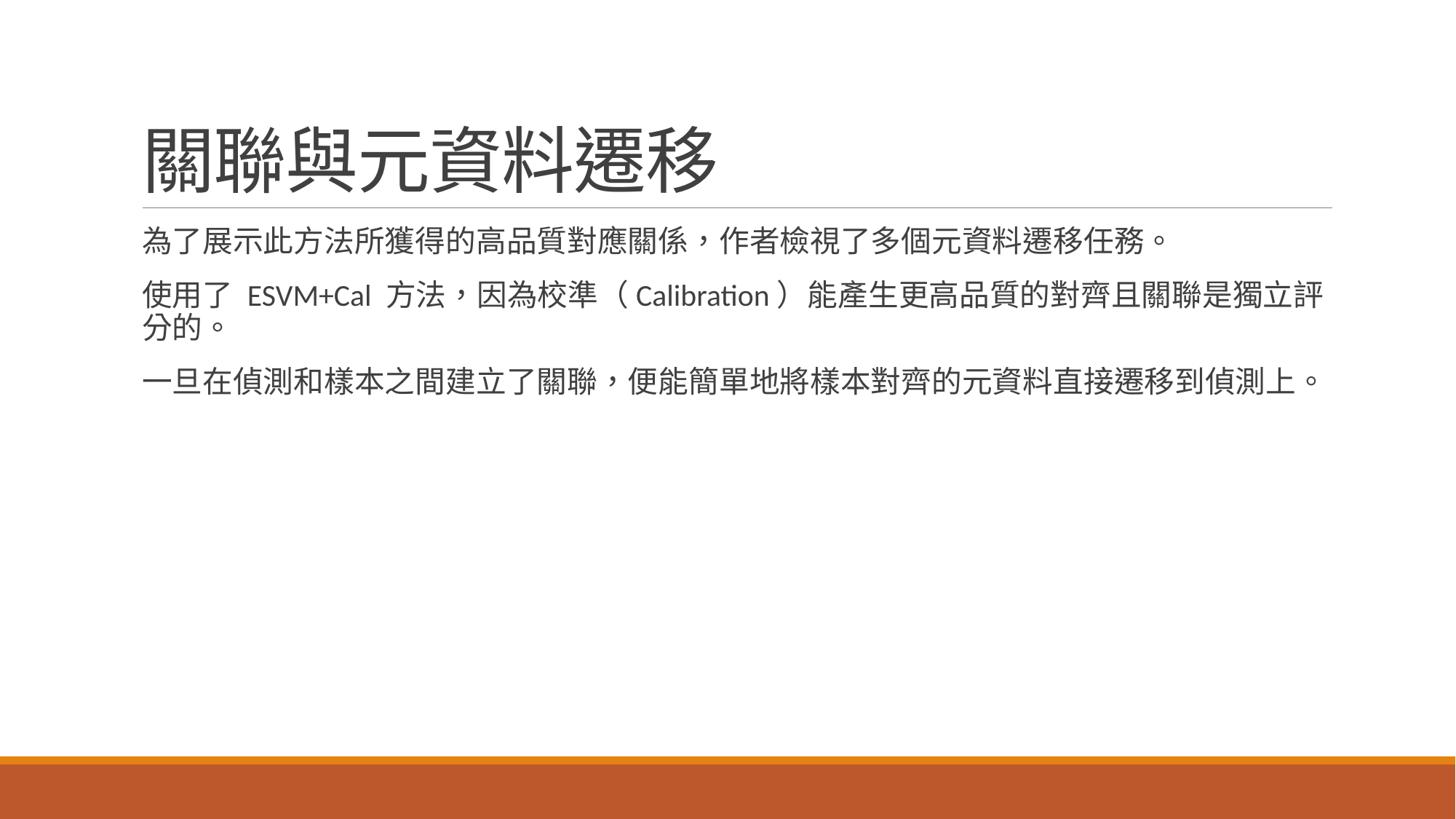

# 關聯與元資料遷移
為了展示此方法所獲得的高品質對應關係，作者檢視了多個元資料遷移任務。
使用了 ESVM+Cal 方法，因為校準（Calibration）能產生更高品質的對齊且關聯是獨立評分的。
一旦在偵測和樣本之間建立了關聯，便能簡單地將樣本對齊的元資料直接遷移到偵測上。